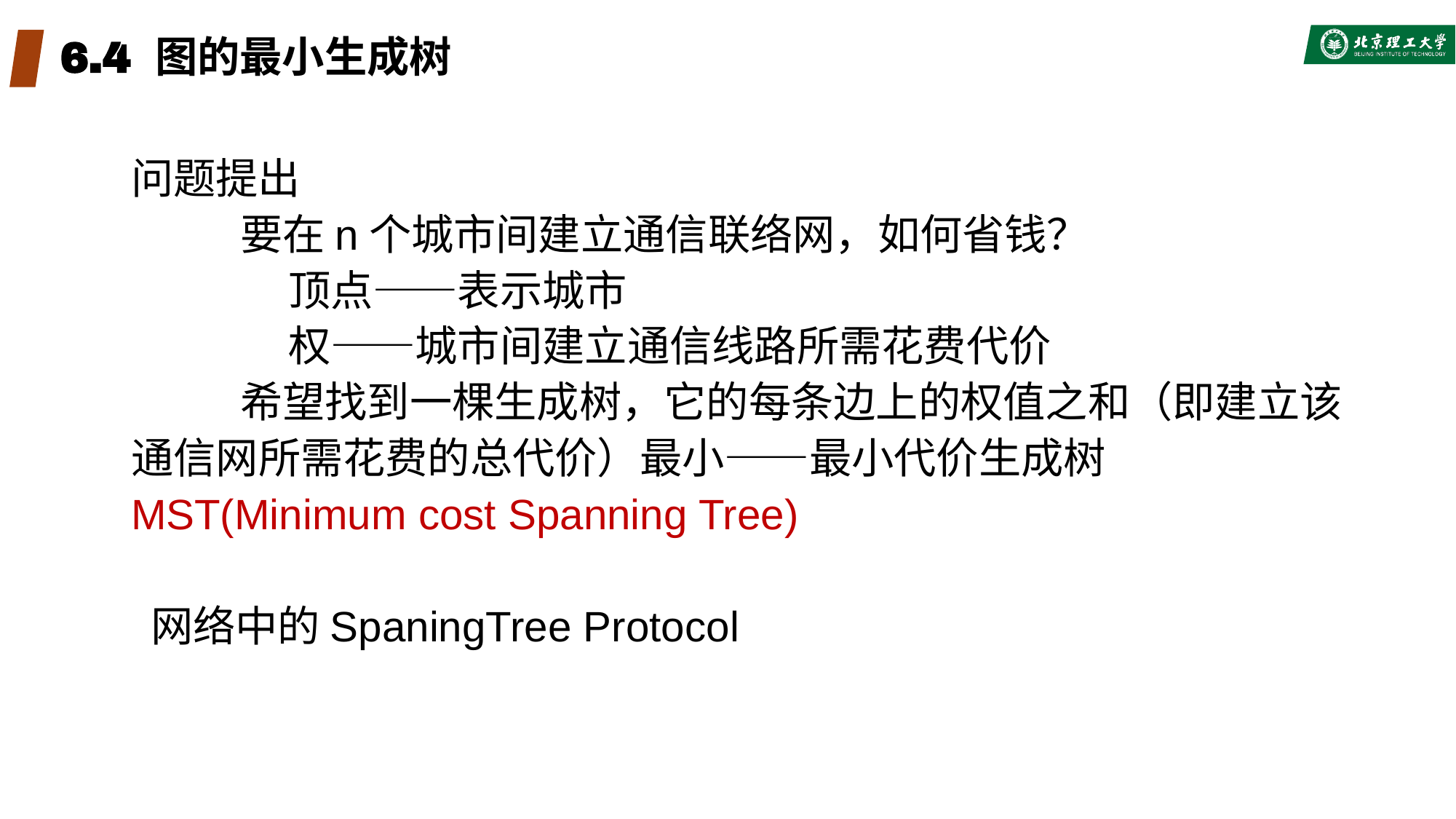

# 6.4 图的最小生成树
问题提出
	要在n个城市间建立通信联络网，如何省钱？
	    顶点——表示城市
	    权——城市间建立通信线路所需花费代价
	希望找到一棵生成树，它的每条边上的权值之和（即建立该通信网所需花费的总代价）最小——最小代价生成树MST(Minimum cost Spanning Tree)

 网络中的SpaningTree Protocol